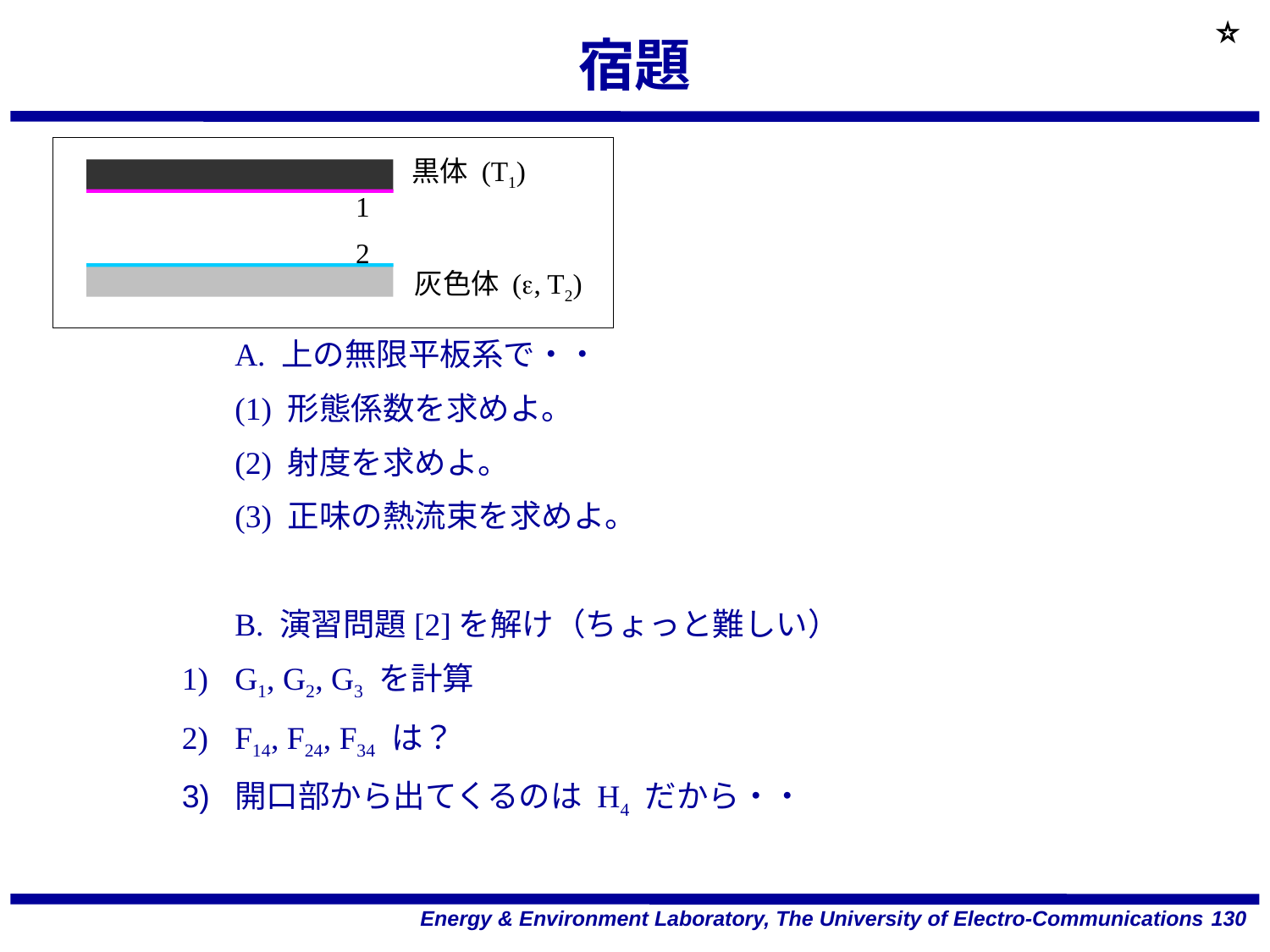

☆
# 宿題

黒体 (T1)

1

2
灰色体 (ε, T2)

A. 上の無限平板系で・・
(1) 形態係数を求めよ。
(2) 射度を求めよ。
(3) 正味の熱流束を求めよ。

B. 演習問題[2]を解け（ちょっと難しい）
G1, G2, G3 を計算
F14, F24, F34 は？
開口部から出てくるのは H4 だから・・